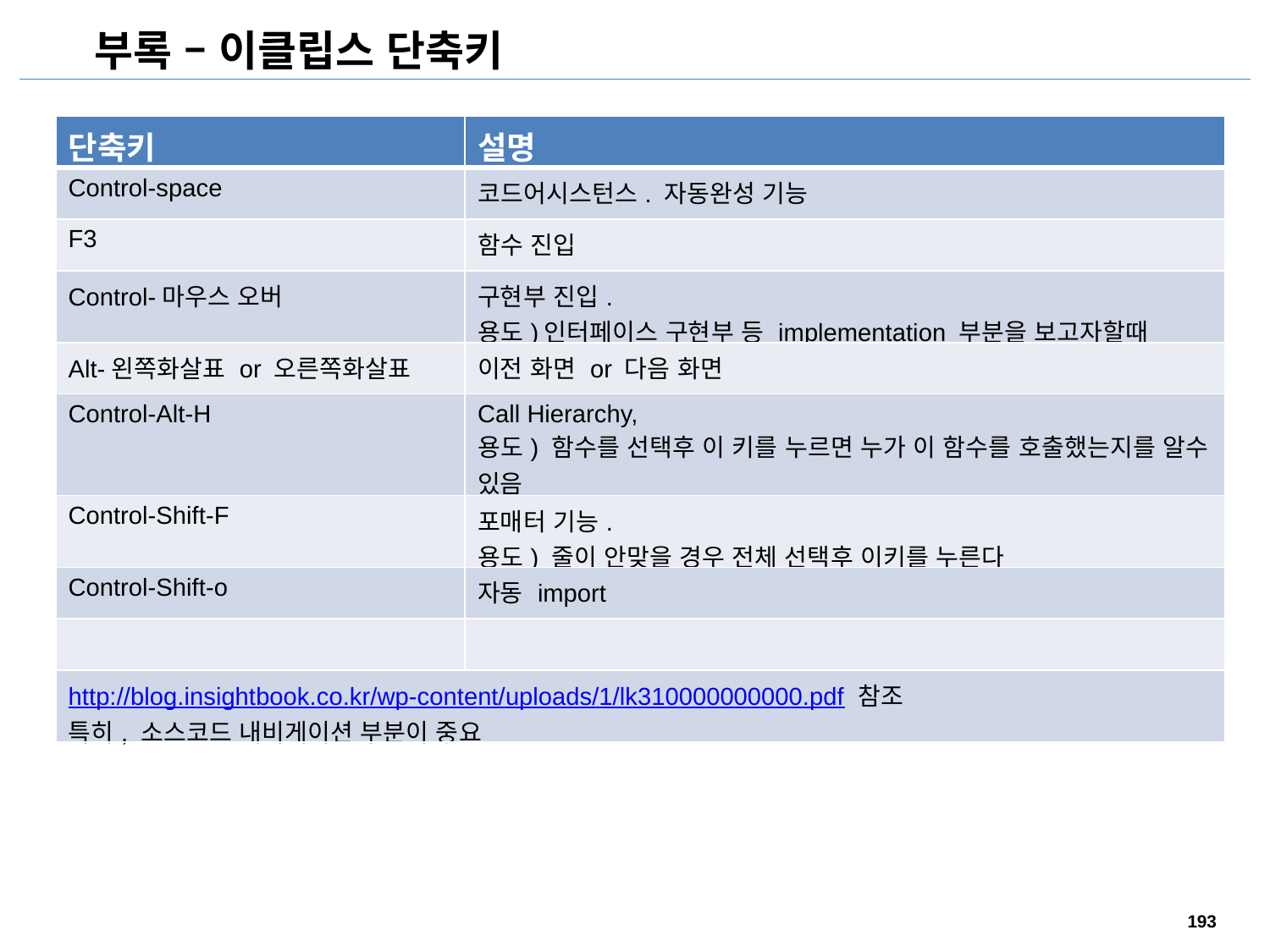

부록 – 이클립스 단축키
| 단축키 | 설명 |
| --- | --- |
| Control-space | 코드어시스턴스. 자동완성 기능 |
| F3 | 함수 진입 |
| Control-마우스 오버 | 구현부 진입. 용도)인터페이스 구현부 등 implementation 부분을 보고자할때 |
| Alt-왼쪽화살표 or 오른쪽화살표 | 이전 화면 or 다음 화면 |
| Control-Alt-H | Call Hierarchy, 용도) 함수를 선택후 이 키를 누르면 누가 이 함수를 호출했는지를 알수 있음 |
| Control-Shift-F | 포매터 기능. 용도) 줄이 안맞을 경우 전체 선택후 이키를 누른다 |
| Control-Shift-o | 자동 import |
|  |  |
| http://blog.insightbook.co.kr/wp-content/uploads/1/lk310000000000.pdf 참조 특히, 소스코드 내비게이션 부분이 중요 |  |